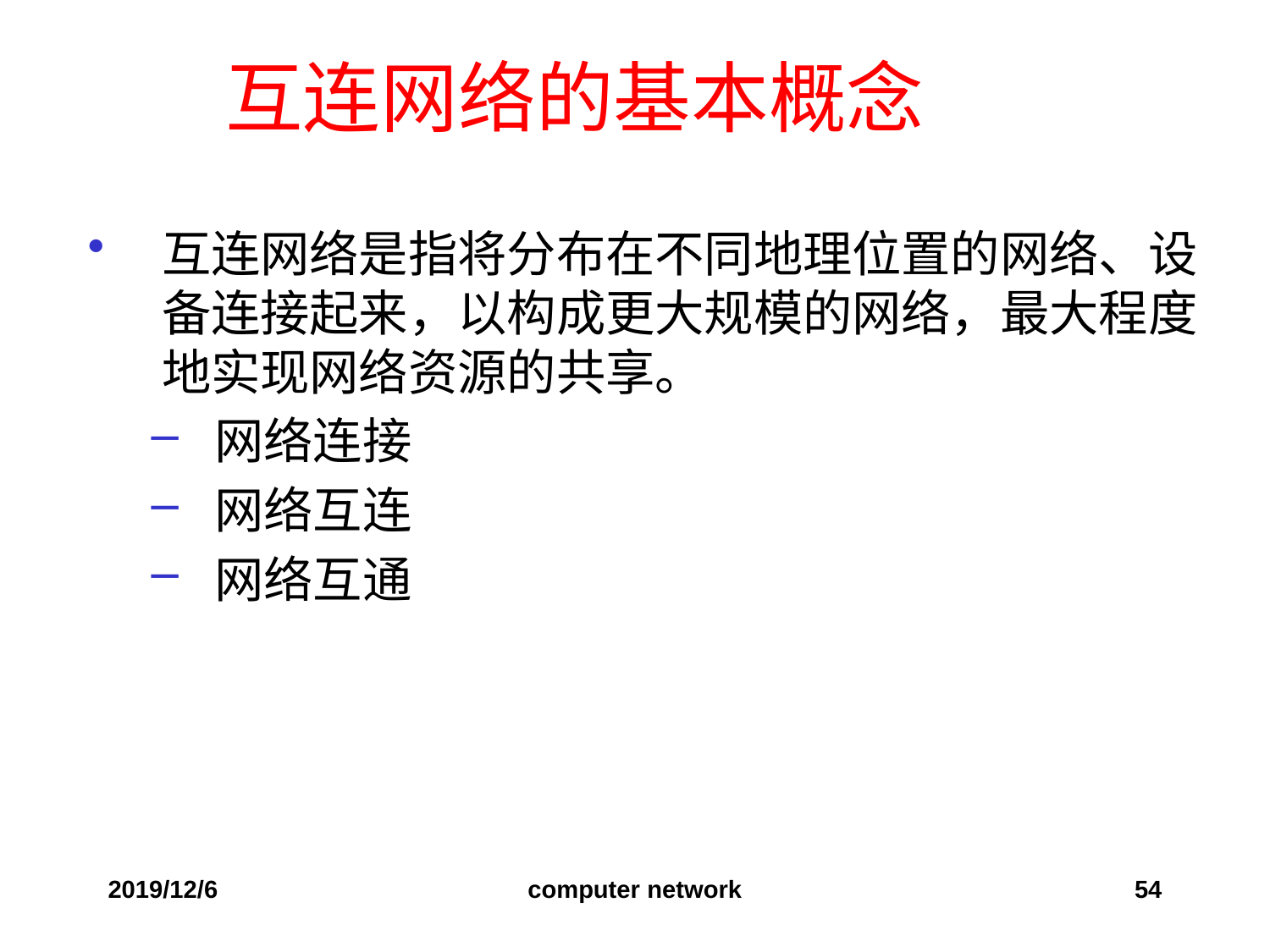

# 互连网络的基本概念
互连网络是指将分布在不同地理位置的网络、设备连接起来，以构成更大规模的网络，最大程度地实现网络资源的共享。
网络连接
网络互连
网络互通
2019/12/6
computer network
54